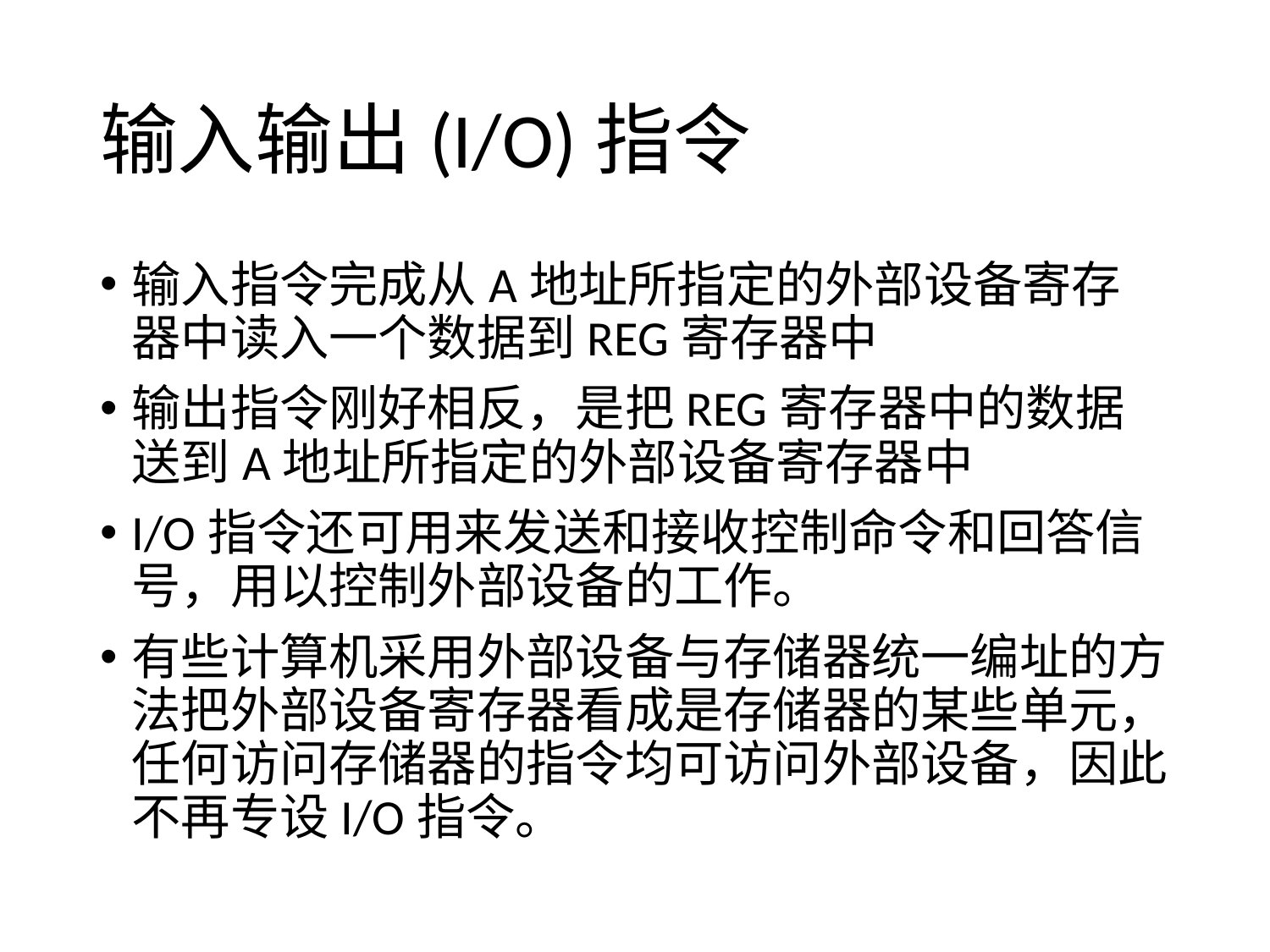

# 输入输出(I/O)指令
输入指令完成从A地址所指定的外部设备寄存器中读入一个数据到REG寄存器中
输出指令刚好相反，是把REG寄存器中的数据送到A地址所指定的外部设备寄存器中
I/O指令还可用来发送和接收控制命令和回答信号，用以控制外部设备的工作。
有些计算机采用外部设备与存储器统一编址的方法把外部设备寄存器看成是存储器的某些单元，任何访问存储器的指令均可访问外部设备，因此不再专设I/O指令。